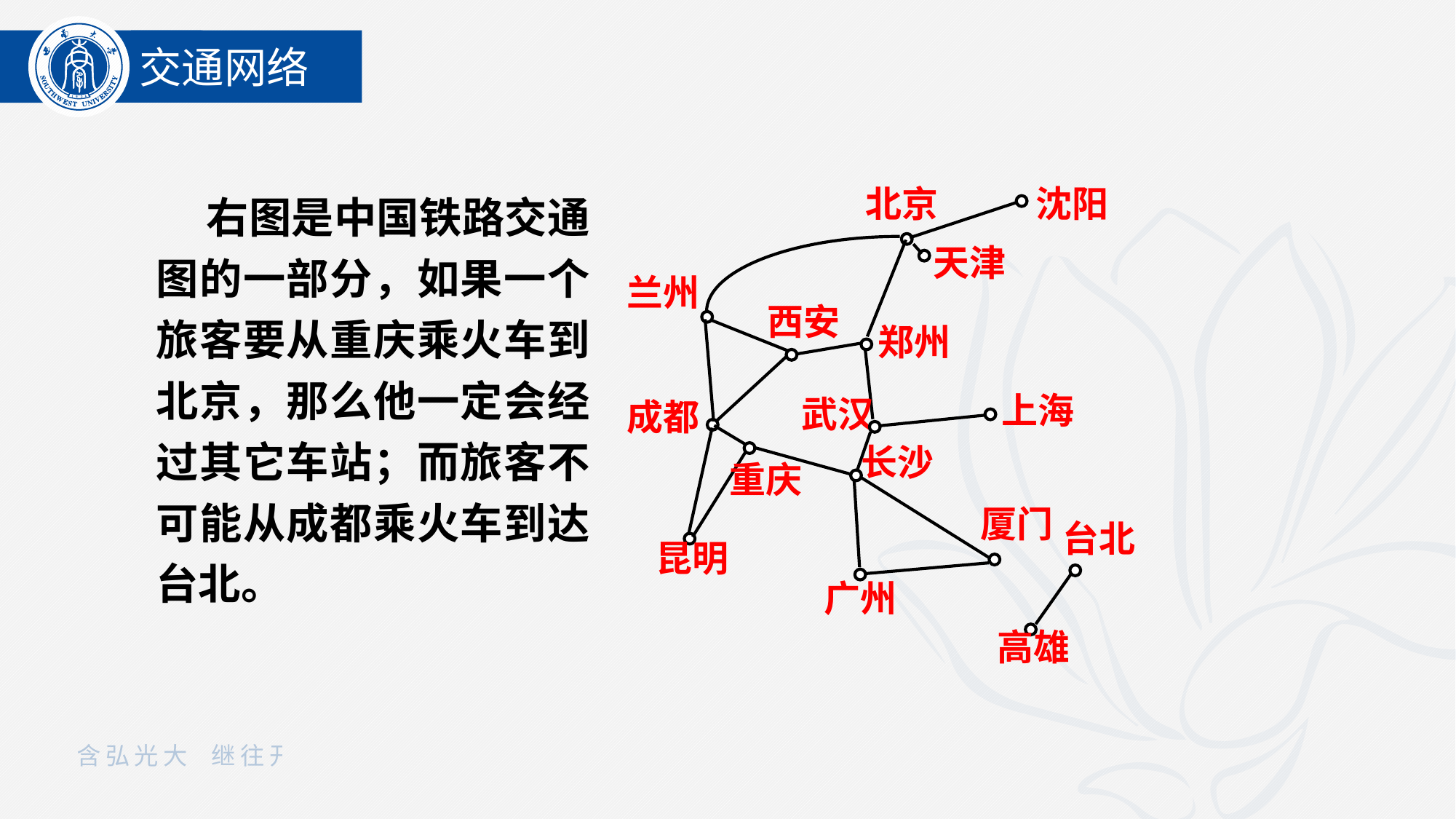

交通网络
    右图是中国铁路交通图的一部分，如果一个旅客要从重庆乘火车到北京，那么他一定会经过其它车站；而旅客不可能从成都乘火车到达台北。
北京
沈阳

天津

兰州
西安

郑州

上海
武汉
成都

长沙

重庆

厦门
台北

昆明

广州
高雄